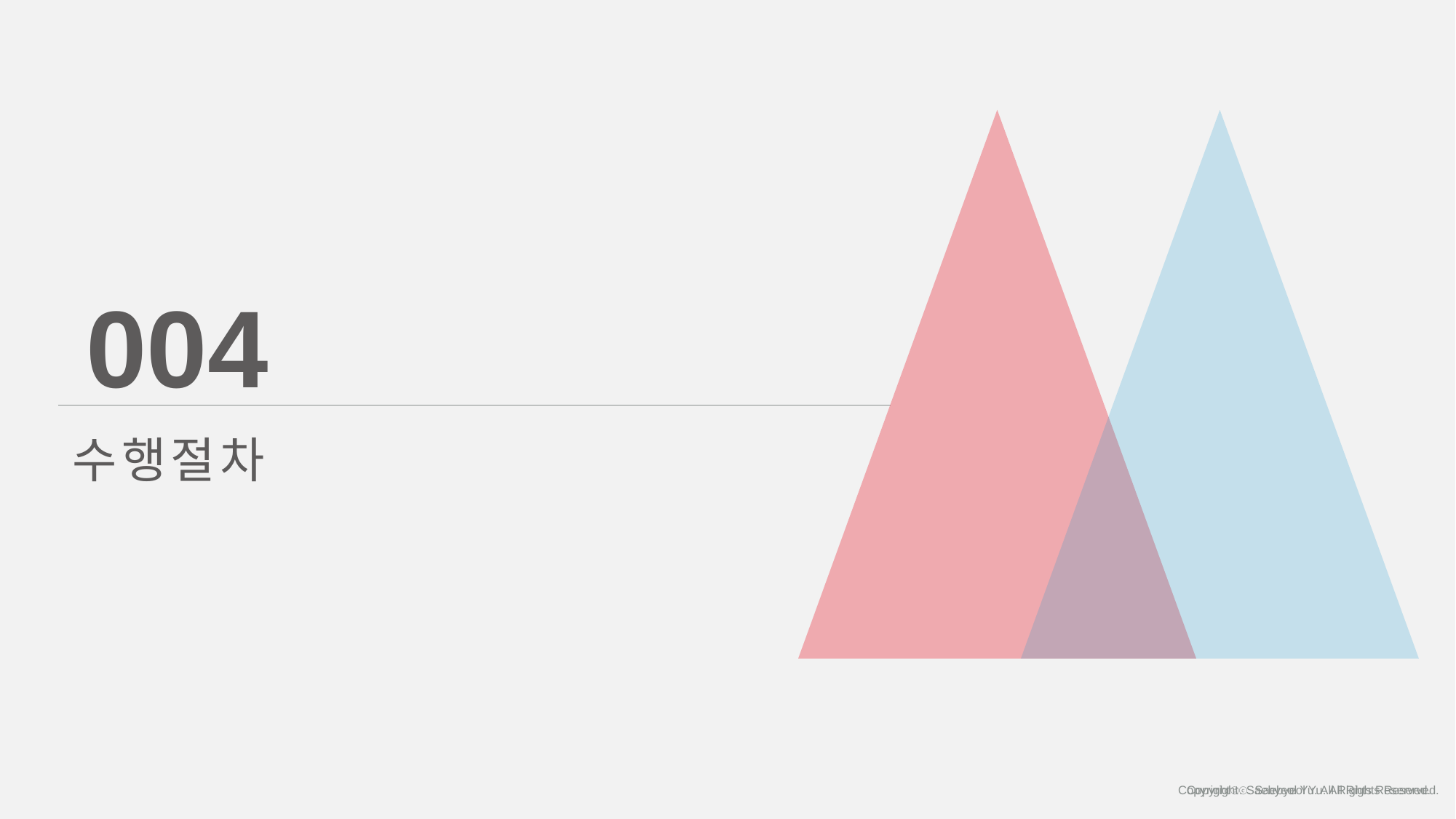

004
수행절차
Copyrightⓒ. Saebyeol Yu. All Rights Reserved.